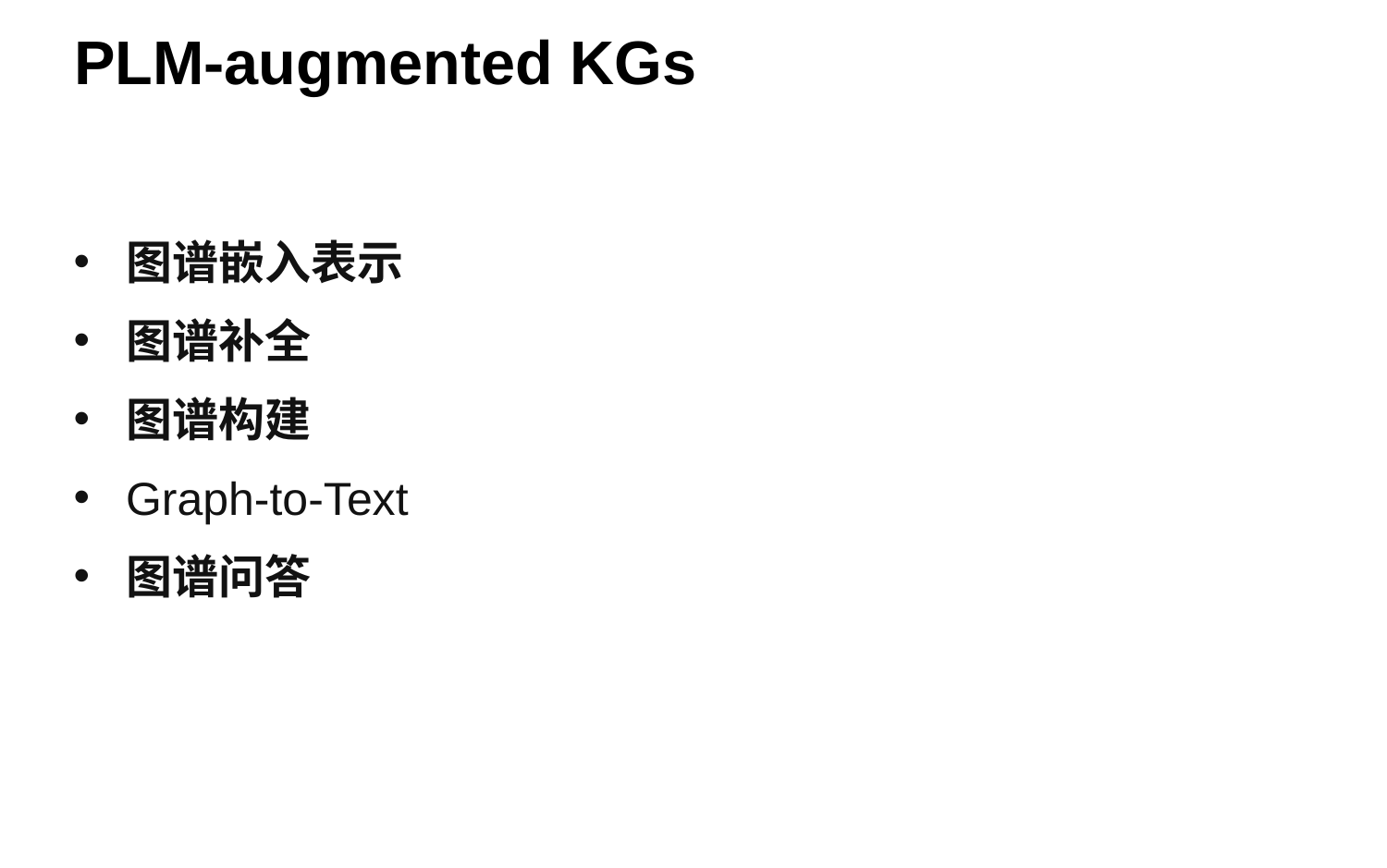

# PLM-augmented KGs
图谱嵌入表示
图谱补全
图谱构建
Graph-to-Text
图谱问答